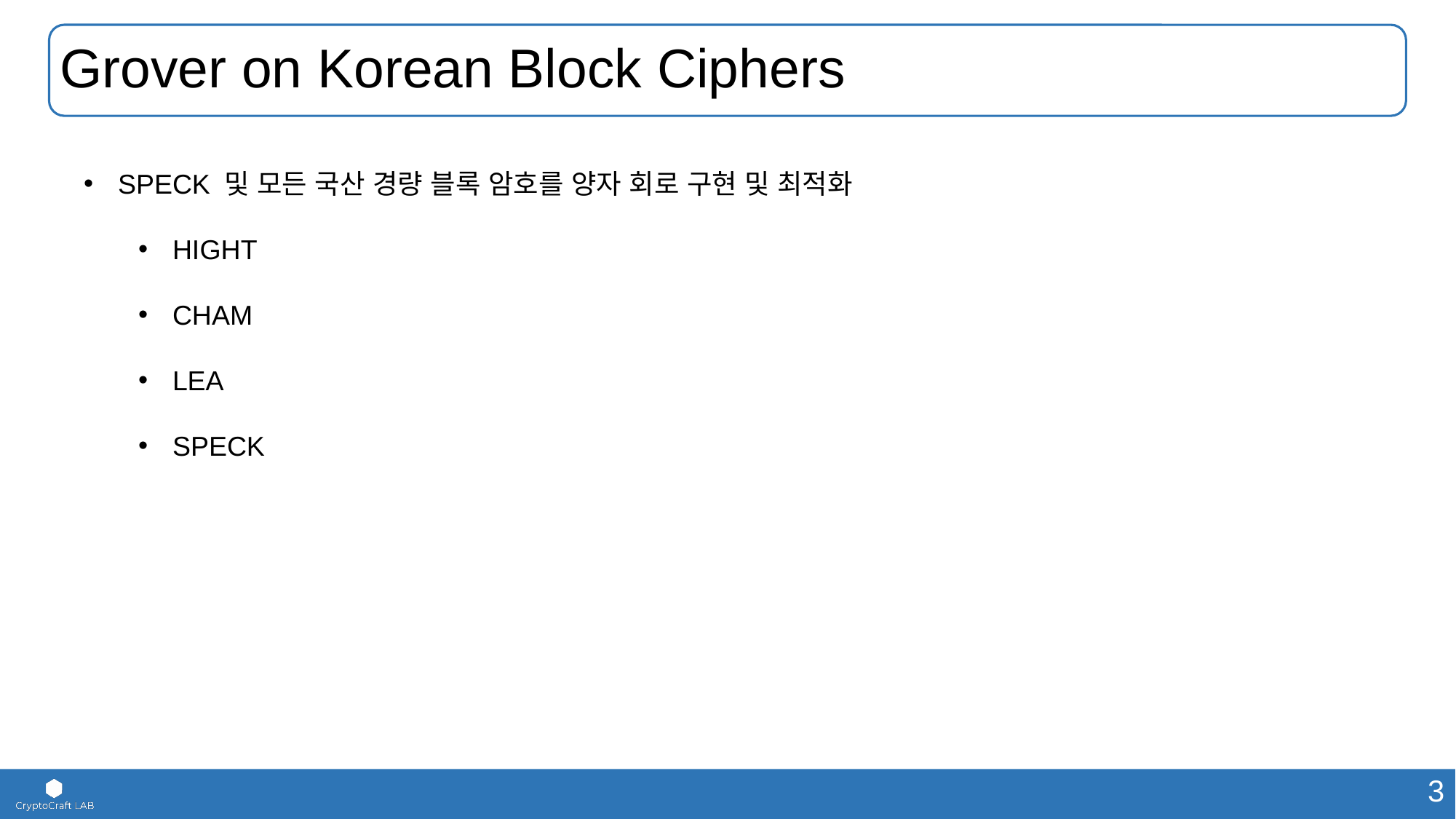

# Grover on Korean Block Ciphers
SPECK 및 모든 국산 경량 블록 암호를 양자 회로 구현 및 최적화

HIGHT

CHAM

LEA

SPECK